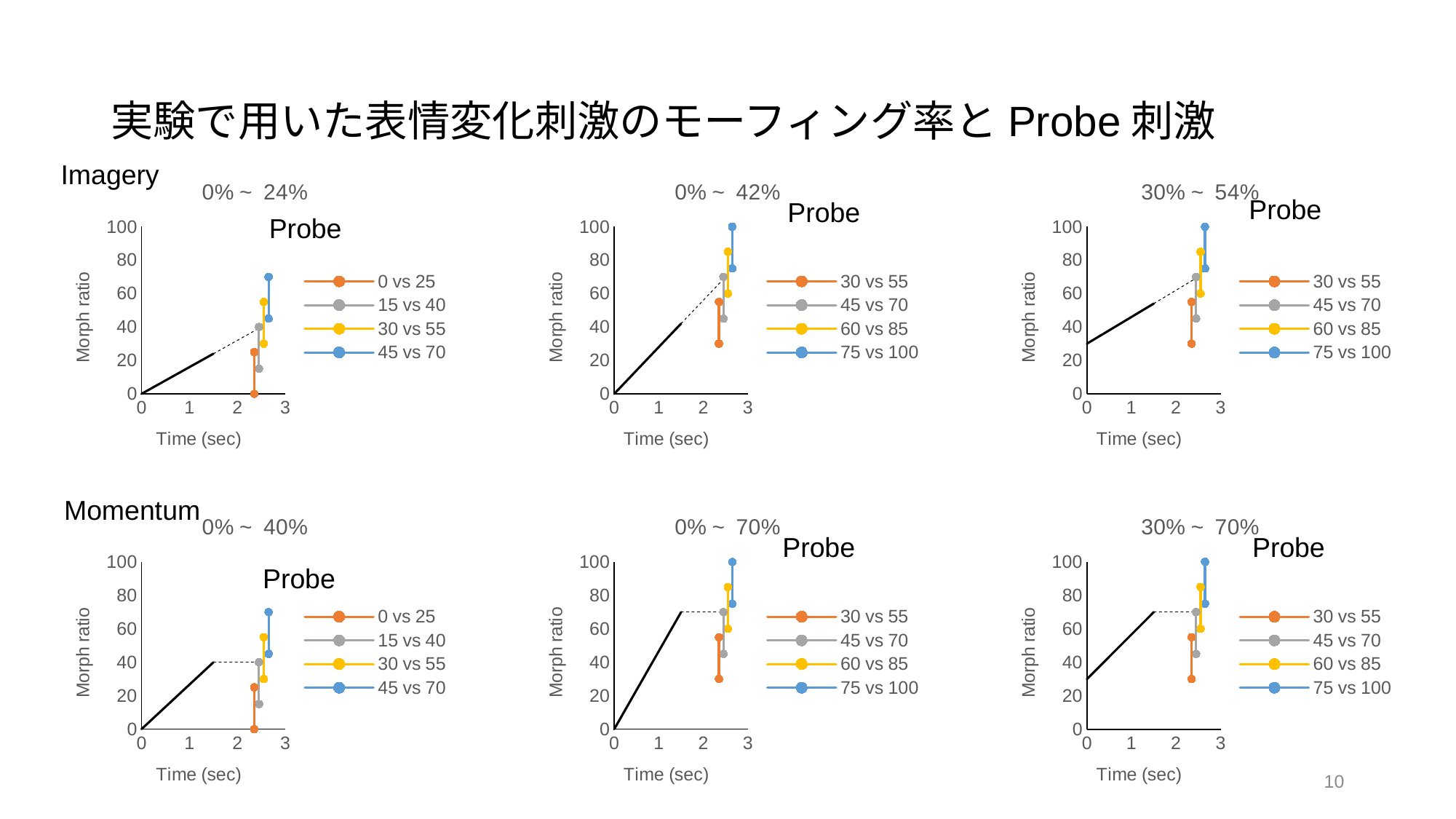

# 実験で用いた表情変化刺激のモーフィング率とProbe刺激
Imagery

### Chart:

| Category |  | 0 vs 25 | 15 vs 40 | 30 vs 55 | 45 vs 70 |  |
|---|---|---|---|---|---|---|

### Chart:

| Category |  | 30 vs 55 | 45 vs 70 | 60 vs 85 | 75 vs 100 |  |
|---|---|---|---|---|---|---|

### Chart:

| Category |  | 30 vs 55 | 45 vs 70 | 60 vs 85 | 75 vs 100 |  |
|---|---|---|---|---|---|---|
Probe
Probe
Probe
Momentum

### Chart:

| Category |  | 30 vs 55 | 45 vs 70 | 60 vs 85 | 75 vs 100 |  |
|---|---|---|---|---|---|---|

### Chart:

| Category |  | 0 vs 25 | 15 vs 40 | 30 vs 55 | 45 vs 70 |  |
|---|---|---|---|---|---|---|

### Chart:

| Category |  | 30 vs 55 | 45 vs 70 | 60 vs 85 | 75 vs 100 |  |
|---|---|---|---|---|---|---|
Probe
Probe
Probe
10